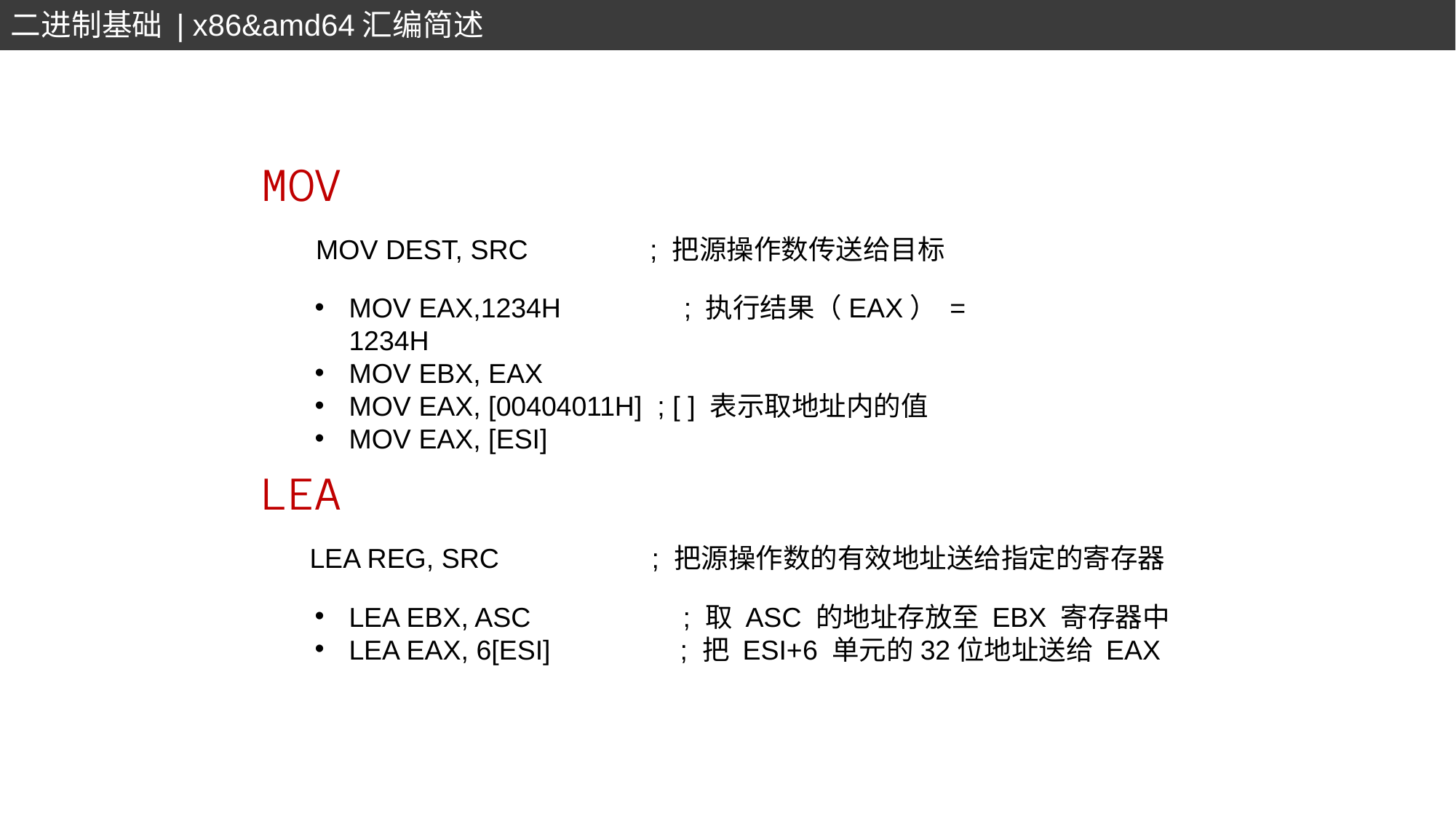

二进制基础 | x86&amd64汇编简述
MOV
MOV DEST, SRC                ; 把源操作数传送给目标
MOV EAX,1234H 	 ; 执行结果（EAX） = 1234H
MOV EBX, EAX
MOV EAX, [00404011H]  ; [ ] 表示取地址内的值
MOV EAX, [ESI]
LEA
LEA REG, SRC                    ; 把源操作数的有效地址送给指定的寄存器
LEA EBX, ASC                    ; 取 ASC 的地址存放至 EBX 寄存器中
LEA EAX, 6[ESI]                 ; 把 ESI+6 单元的32位地址送给 EAX